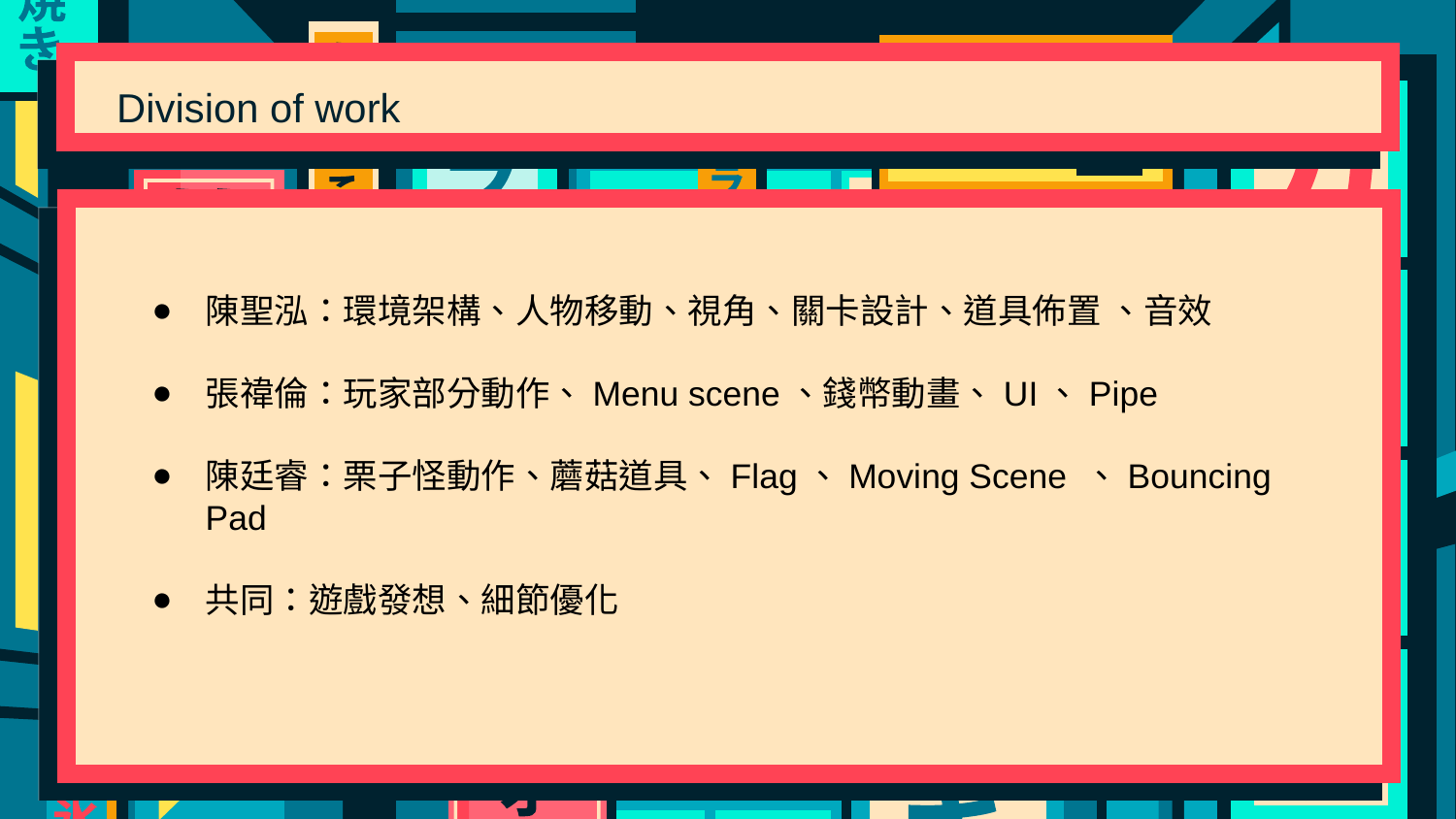

Division of work
陳聖泓：環境架構、人物移動、視角、關卡設計、道具佈置 、音效

張禕倫：玩家部分動作、Menu scene、錢幣動畫、UI、Pipe

陳廷睿：栗子怪動作、蘑菇道具、Flag、Moving Scene 、Bouncing Pad

共同：遊戲發想、細節優化